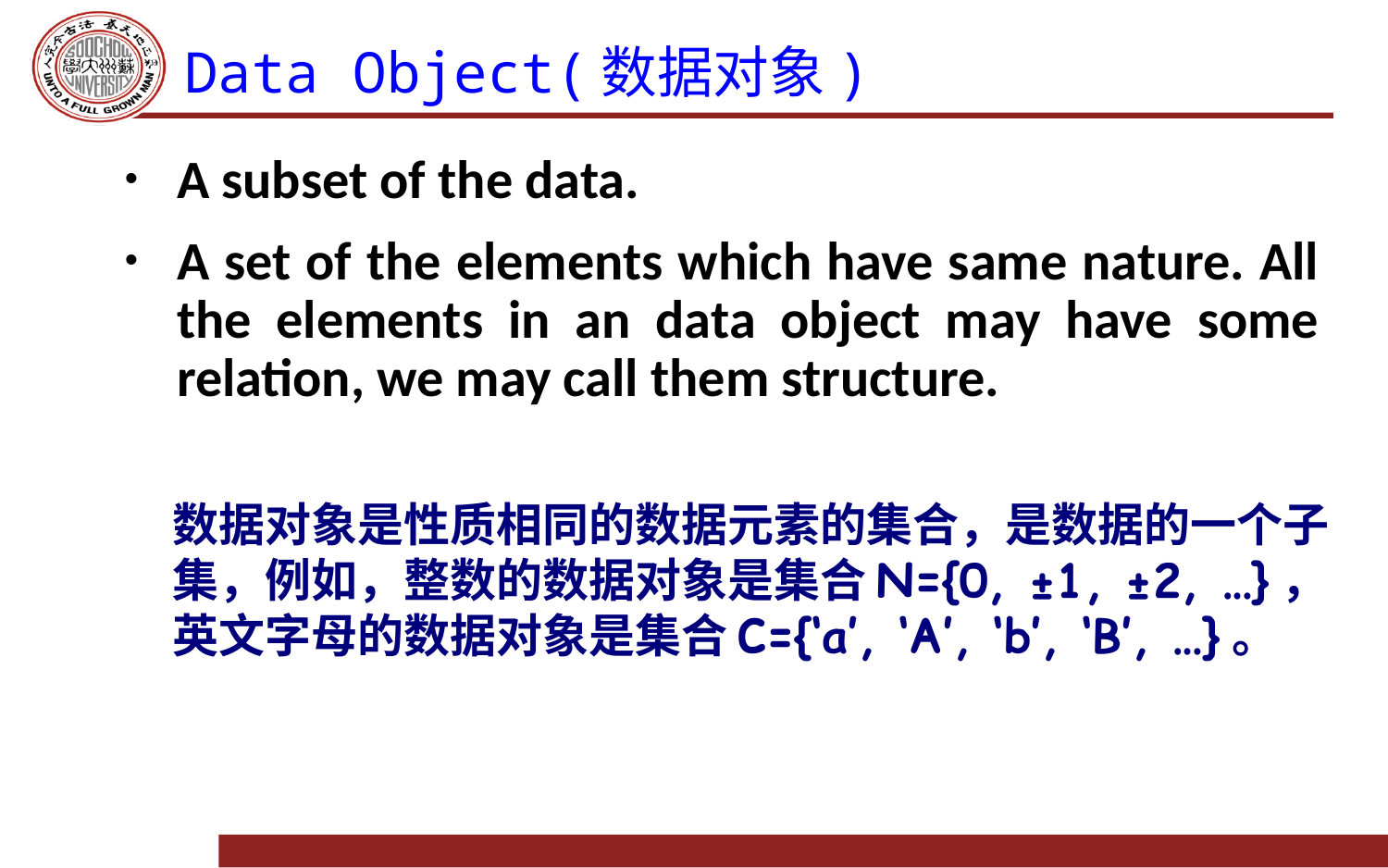

# Data Object(数据对象)
A subset of the data.
A set of the elements which have same nature. All the elements in an data object may have some relation, we may call them structure.

数据对象是性质相同的数据元素的集合，是数据的一个子集，例如，整数的数据对象是集合N={0, ±1, ±2, …}，英文字母的数据对象是集合C={‘a’, ‘A’, ‘b’, ‘B’, …}。